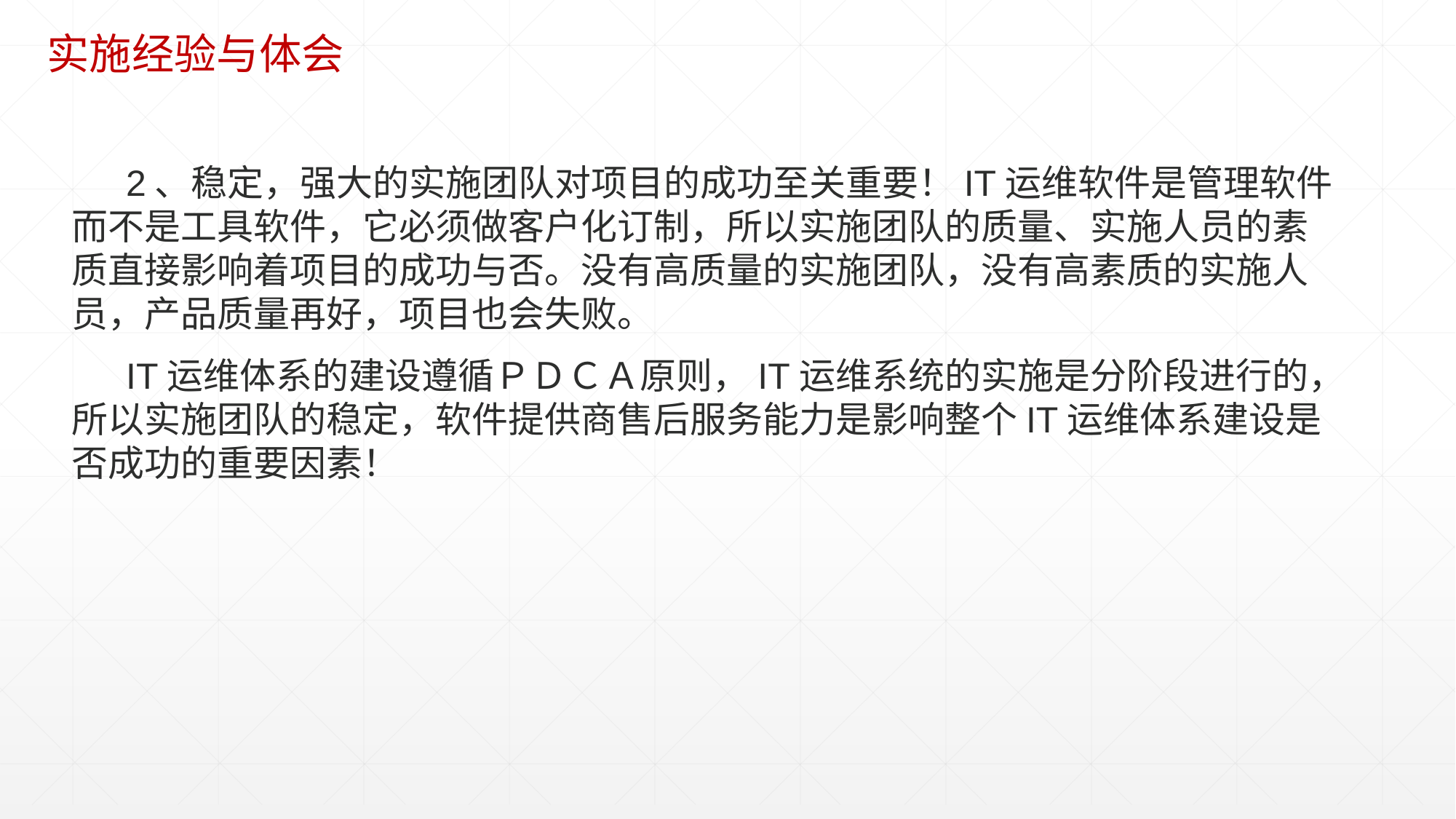

实施经验与体会
2、稳定，强大的实施团队对项目的成功至关重要！IT运维软件是管理软件而不是工具软件，它必须做客户化订制，所以实施团队的质量、实施人员的素质直接影响着项目的成功与否。没有高质量的实施团队，没有高素质的实施人员，产品质量再好，项目也会失败。
IT运维体系的建设遵循ＰＤＣＡ原则，IT运维系统的实施是分阶段进行的，所以实施团队的稳定，软件提供商售后服务能力是影响整个IT运维体系建设是否成功的重要因素！